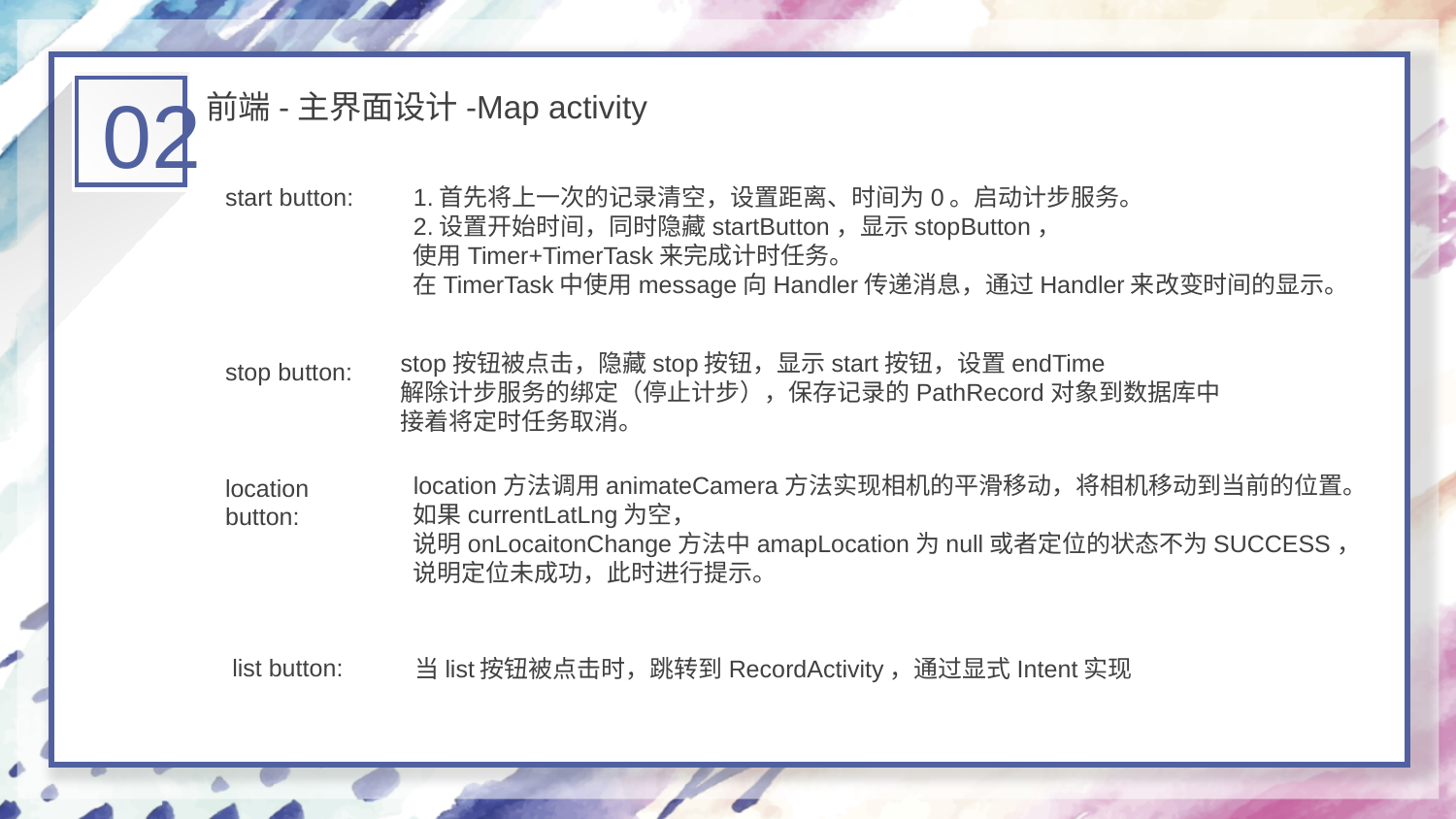

02
前端-主界面设计-Map activity
start button:

stop button:

location button:

1.首先将上一次的记录清空，设置距离、时间为0。启动计步服务。
2.设置开始时间，同时隐藏startButton，显示stopButton，
使用Timer+TimerTask来完成计时任务。
在TimerTask中使用message向Handler传递消息，通过Handler来改变时间的显示。
stop按钮被点击，隐藏stop按钮，显示start按钮，设置endTime
解除计步服务的绑定（停止计步），保存记录的PathRecord对象到数据库中
接着将定时任务取消。
location方法调用animateCamera方法实现相机的平滑移动，将相机移动到当前的位置。
如果currentLatLng为空，
说明onLocaitonChange方法中amapLocation为null或者定位的状态不为SUCCESS，
说明定位未成功，此时进行提示。
list button:
当list按钮被点击时，跳转到RecordActivity，通过显式Intent实现